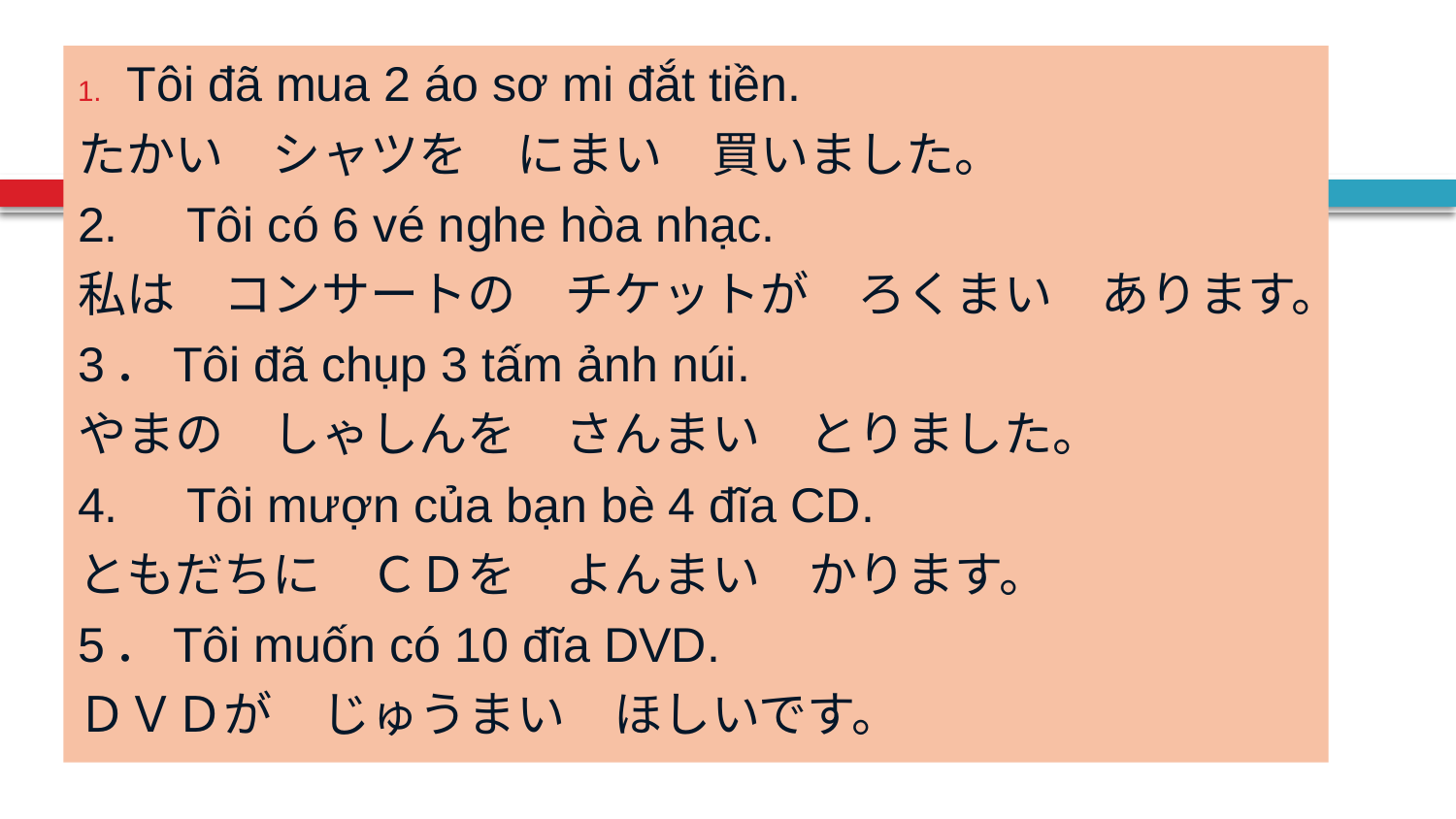

Tôi đã mua 2 áo sơ mi đắt tiền.
たかい　シャツを　にまい　買いました。
2.　Tôi có 6 vé nghe hòa nhạc.
私は　コンサートの　チケットが　ろくまい　あります。
3．Tôi đã chụp 3 tấm ảnh núi.
やまの　しゃしんを　さんまい　とりました。
4.　Tôi mượn của bạn bè 4 đĩa CD.
ともだちに　ＣＤを　よんまい　かります。
5．Tôi muốn có 10 đĩa DVD.
ＤＶＤが　じゅうまい　ほしいです。